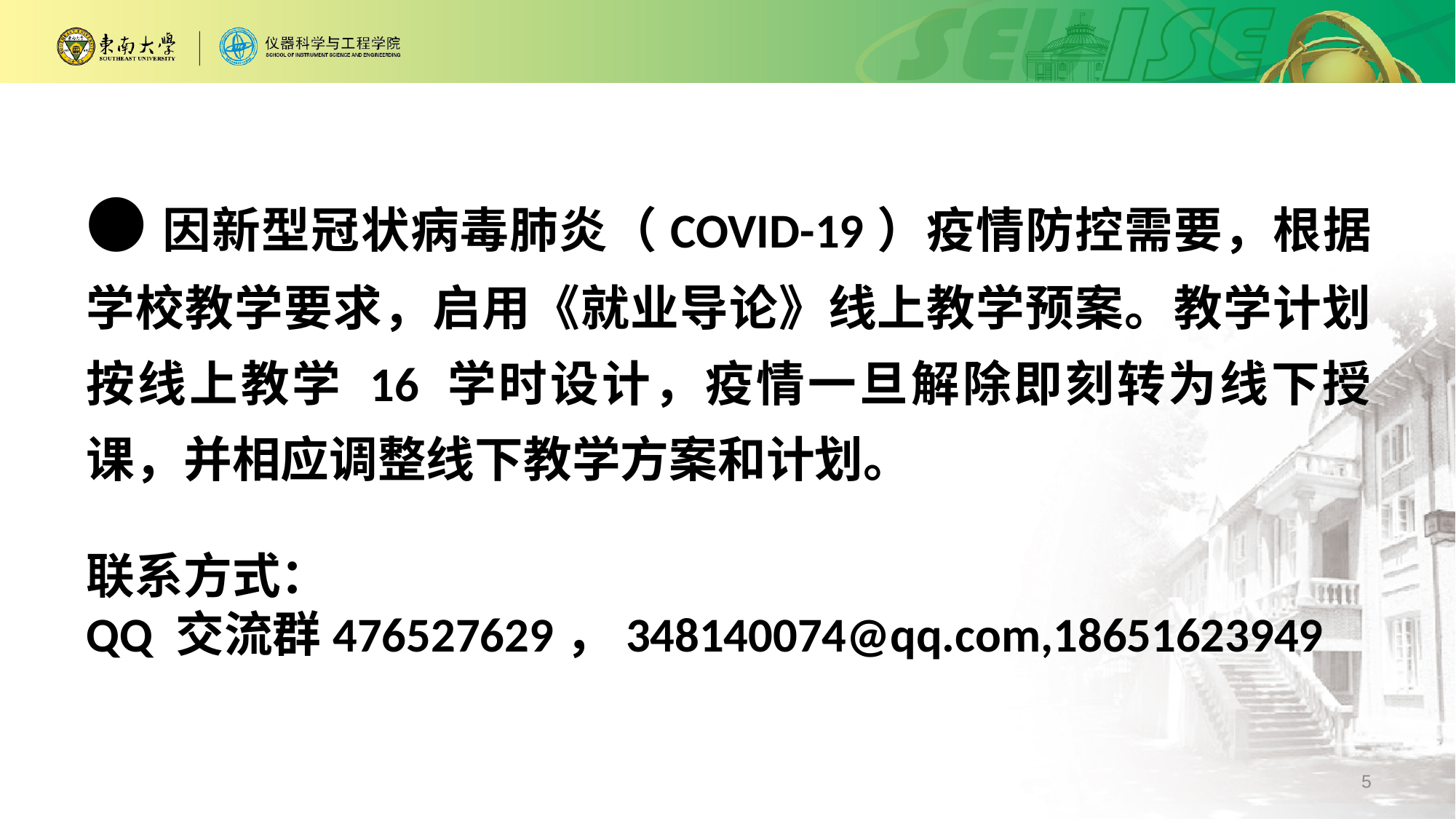

●因新型冠状病毒肺炎（COVID-19）疫情防控需要，根据学校教学要求，启用《就业导论》线上教学预案。教学计划按线上教学 16 学时设计，疫情一旦解除即刻转为线下授课，并相应调整线下教学方案和计划。

联系方式：
QQ 交流群476527629，348140074@qq.com,18651623949

5